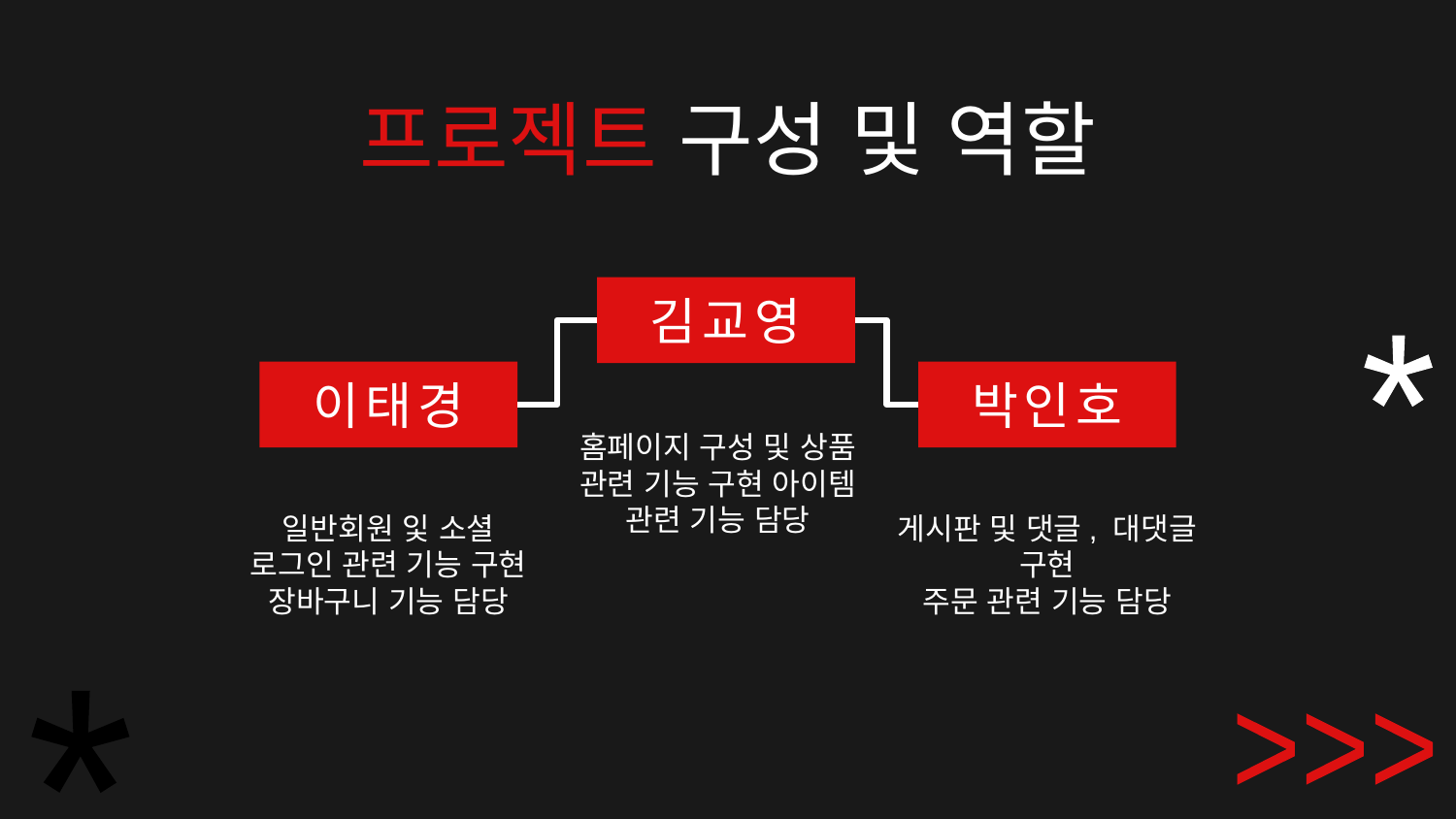

# 프로젝트 구성 및 역할
김교영
이태경
박인호
홈페이지 구성 및 상품 관련 기능 구현 아이템 관련 기능 담당
일반회원 잋 소셜 로그인 관련 기능 구현
장바구니 기능 담당
게시판 및 댓글, 대댓글 구현
주문 관련 기능 담당